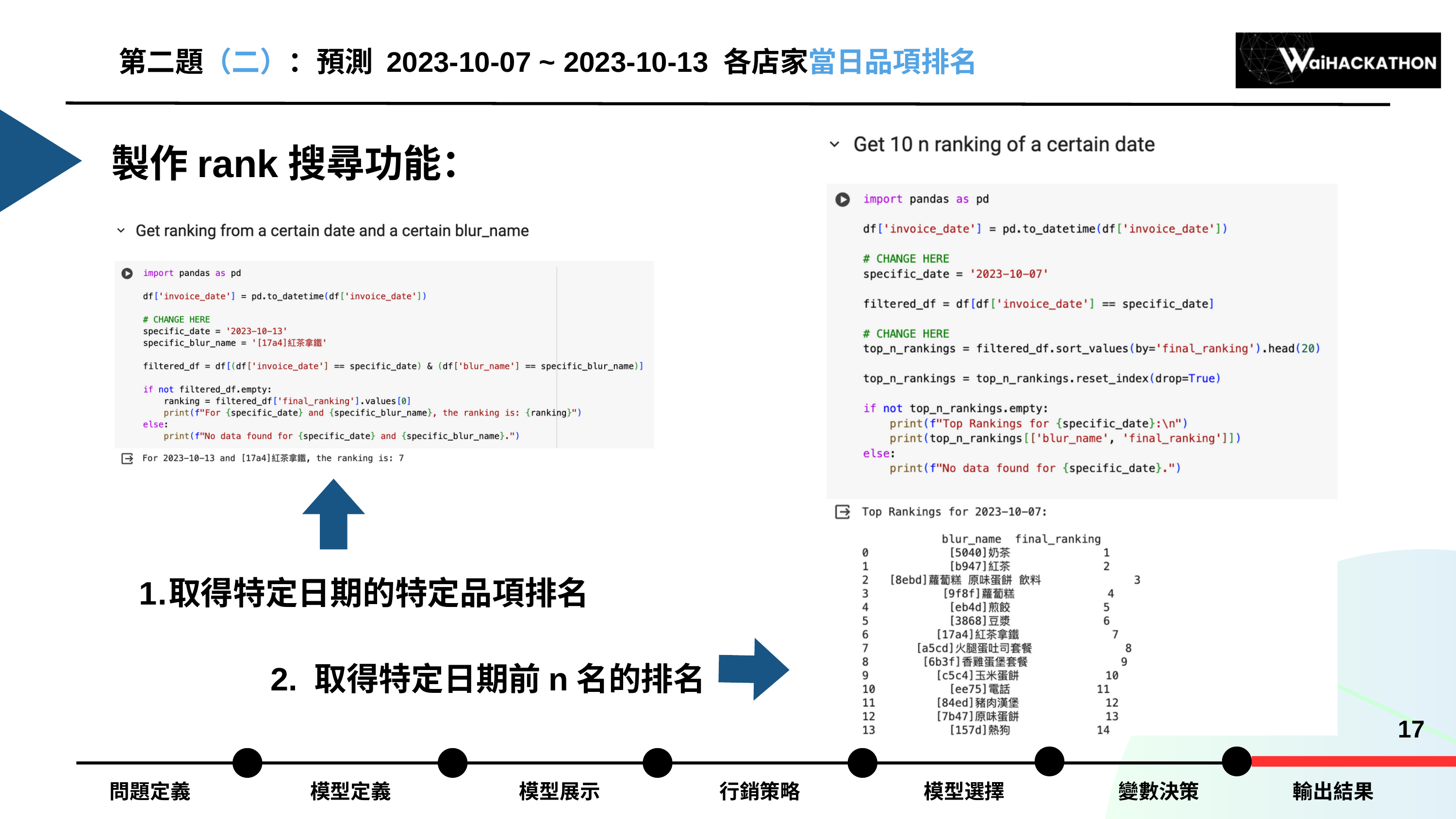

第二題（二）：預測 2023-10-07 ~ 2023-10-13 各店家當日品項排名

製作rank搜尋功能：

取得特定日期的特定品項排名

2. 取得特定日期前n名的排名

17

問題定義
模型定義
模型展示
行銷策略
模型選擇
變數決策
輸出結果